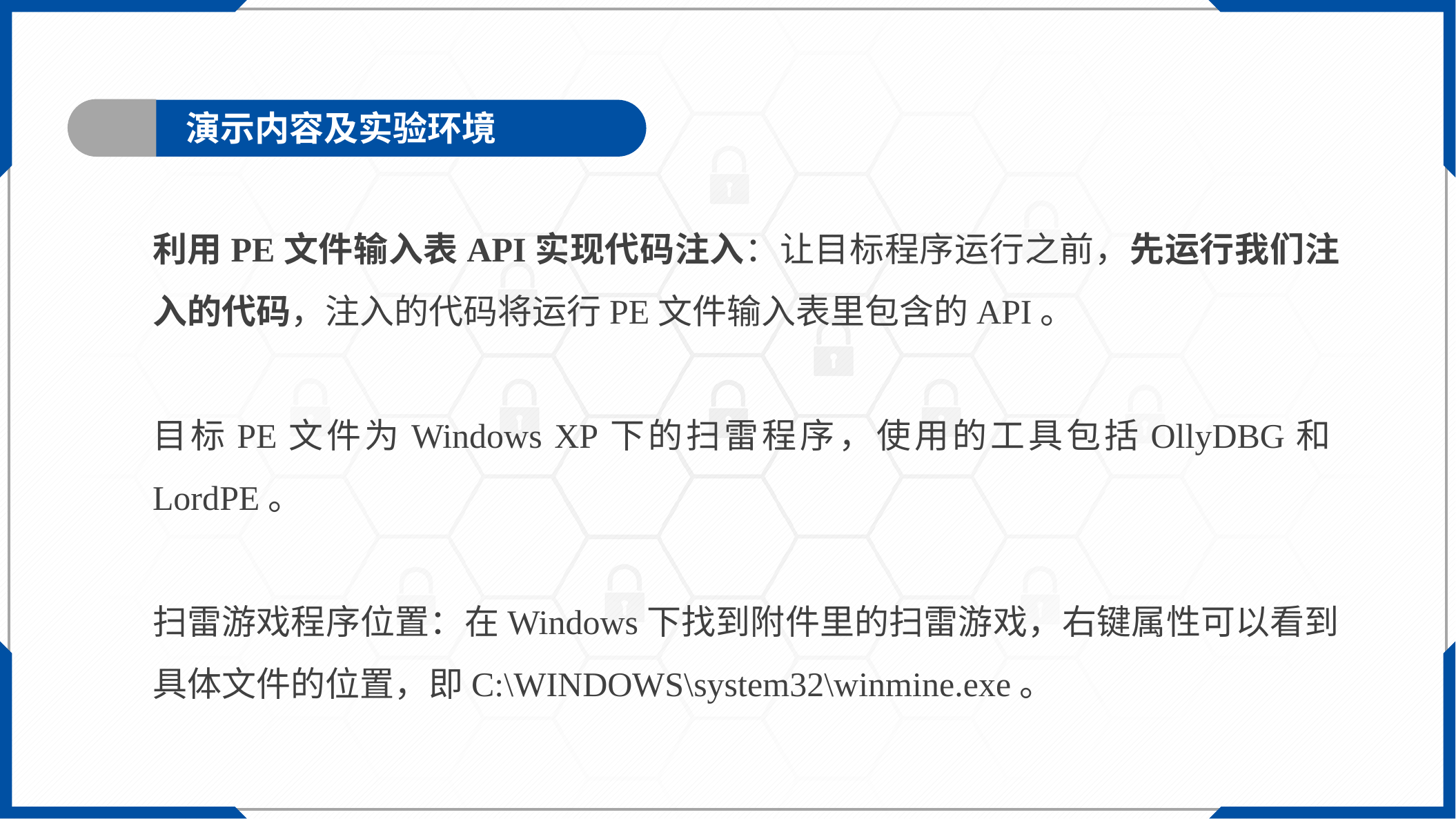

演示内容及实验环境
利用PE文件输入表API实现代码注入：让目标程序运行之前，先运行我们注入的代码，注入的代码将运行PE文件输入表里包含的API。

目标PE文件为Windows XP下的扫雷程序，使用的工具包括OllyDBG和LordPE。

扫雷游戏程序位置：在Windows下找到附件里的扫雷游戏，右键属性可以看到具体文件的位置，即C:\WINDOWS\system32\winmine.exe。